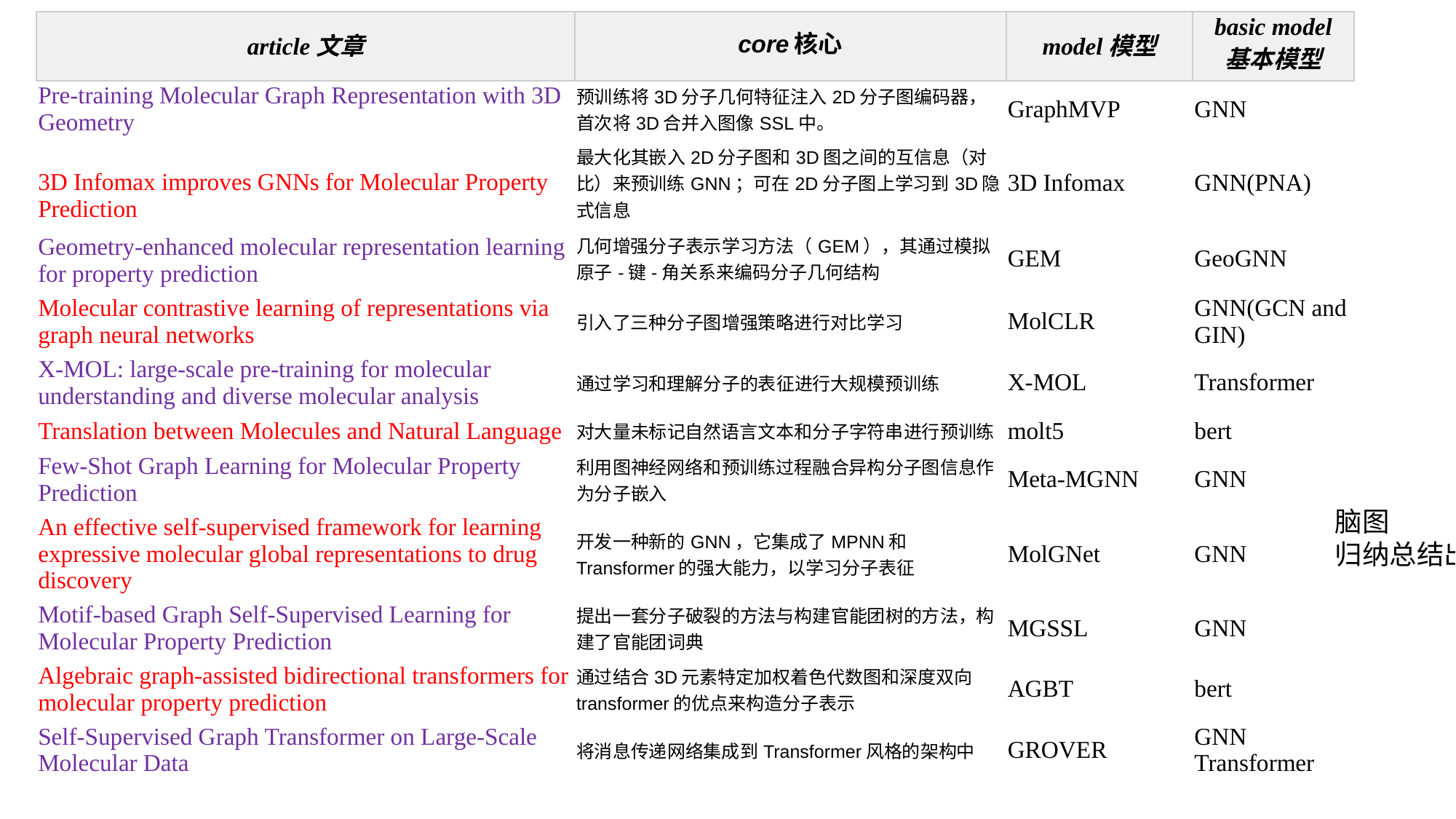

| article文章 | core核心 | model模型 | basic model 基本模型 |
| --- | --- | --- | --- |
| Pre-training Molecular Graph Representation with 3D Geometry | 预训练将3D分子几何特征注入2D分子图编码器，首次将3D合并入图像SSL中。 | GraphMVP | GNN |
| 3D Infomax improves GNNs for Molecular Property Prediction | 最大化其嵌入2D分子图和3D图之间的互信息（对比）来预训练GNN；可在2D分子图上学习到3D隐式信息 | 3D Infomax | GNN(PNA) |
| Geometry-enhanced molecular representation learning for property prediction | 几何增强分子表示学习方法（GEM），其通过模拟原子-键-角关系来编码分子几何结构 | GEM | GeoGNN |
| Molecular contrastive learning of representations via graph neural networks | 引入了三种分子图增强策略进行对比学习 | MolCLR | GNN(GCN and GIN) |
| X-MOL: large-scale pre-training for molecular understanding and diverse molecular analysis | 通过学习和理解分子的表征进行大规模预训练 | X-MOL | Transformer |
| Translation between Molecules and Natural Language | 对大量未标记自然语言文本和分子字符串进行预训练 | molt5 | bert |
| Few-Shot Graph Learning for Molecular Property Prediction | 利用图神经网络和预训练过程融合异构分子图信息作为分子嵌入 | Meta-MGNN | GNN |
| An effective self-supervised framework for learning expressive molecular global representations to drug discovery | 开发一种新的GNN，它集成了MPNN和Transformer的强大能力，以学习分子表征 | MolGNet | GNN |
| Motif-based Graph Self-Supervised Learning for Molecular Property Prediction | 提出一套分子破裂的方法与构建官能团树的方法，构建了官能团词典 | MGSSL | GNN |
| Algebraic graph-assisted bidirectional transformers for molecular property prediction | 通过结合3D元素特定加权着色代数图和深度双向transformer的优点来构造分子表示 | AGBT | bert |
| Self-Supervised Graph Transformer on Large-Scale Molecular Data | 将消息传递网络集成到Transformer风格的架构中 | GROVER | GNN Transformer |
脑图
归纳总结出共通地方，分类